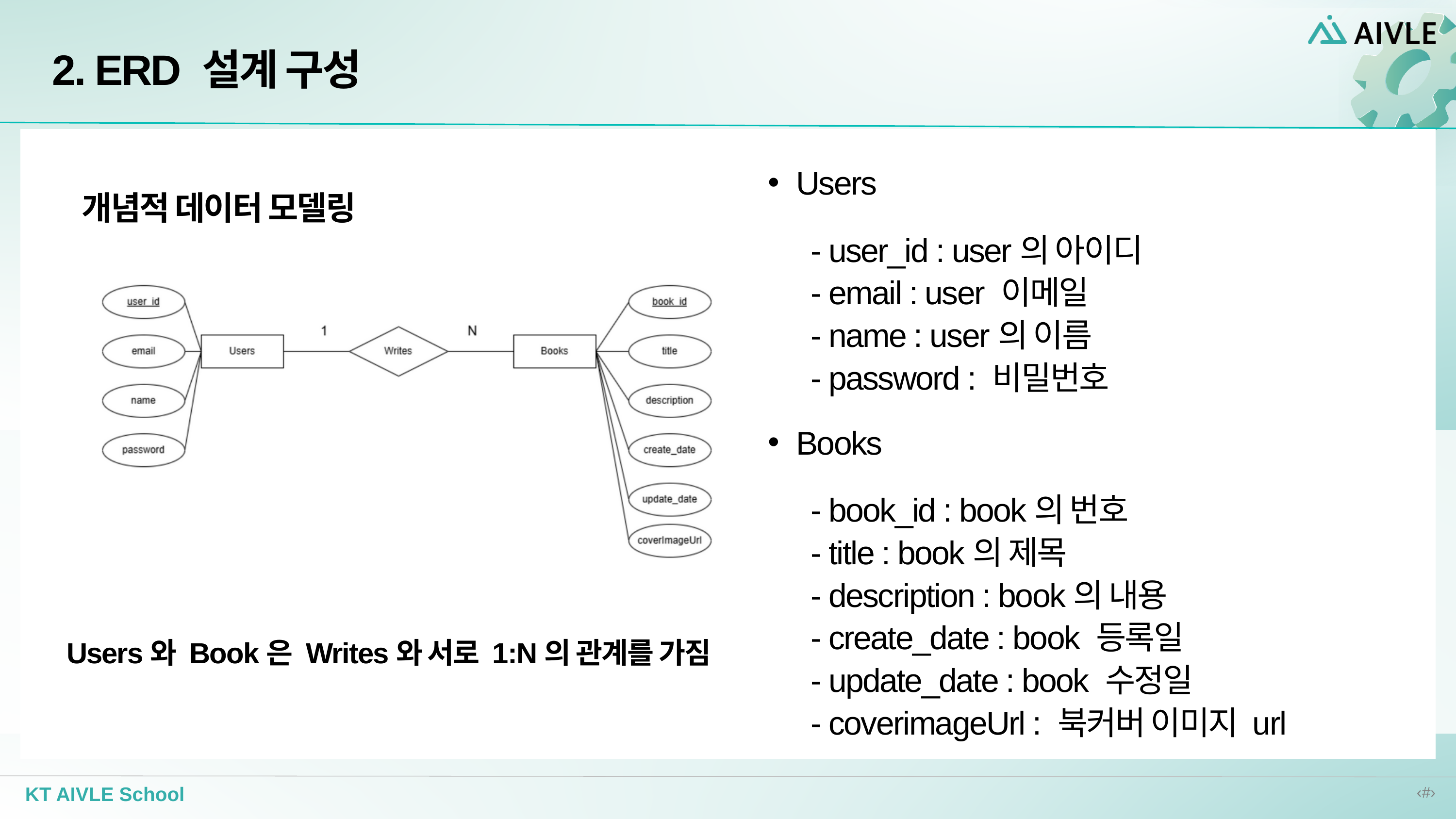

2. ERD 설계 구성

Users
- user_id : user의 아이디
- email : user 이메일
- name : user의 이름
- password : 비밀번호
개념적 데이터 모델링

Books
- book_id : book의 번호
- title : book의 제목
- description : book의 내용
- create_date : book 등록일
- update_date : book 수정일
- coverimageUrl : 북커버 이미지 url

Users와 Book은 Writes와 서로 1:N의 관계를 가짐

KT AIVLE School

‹#›